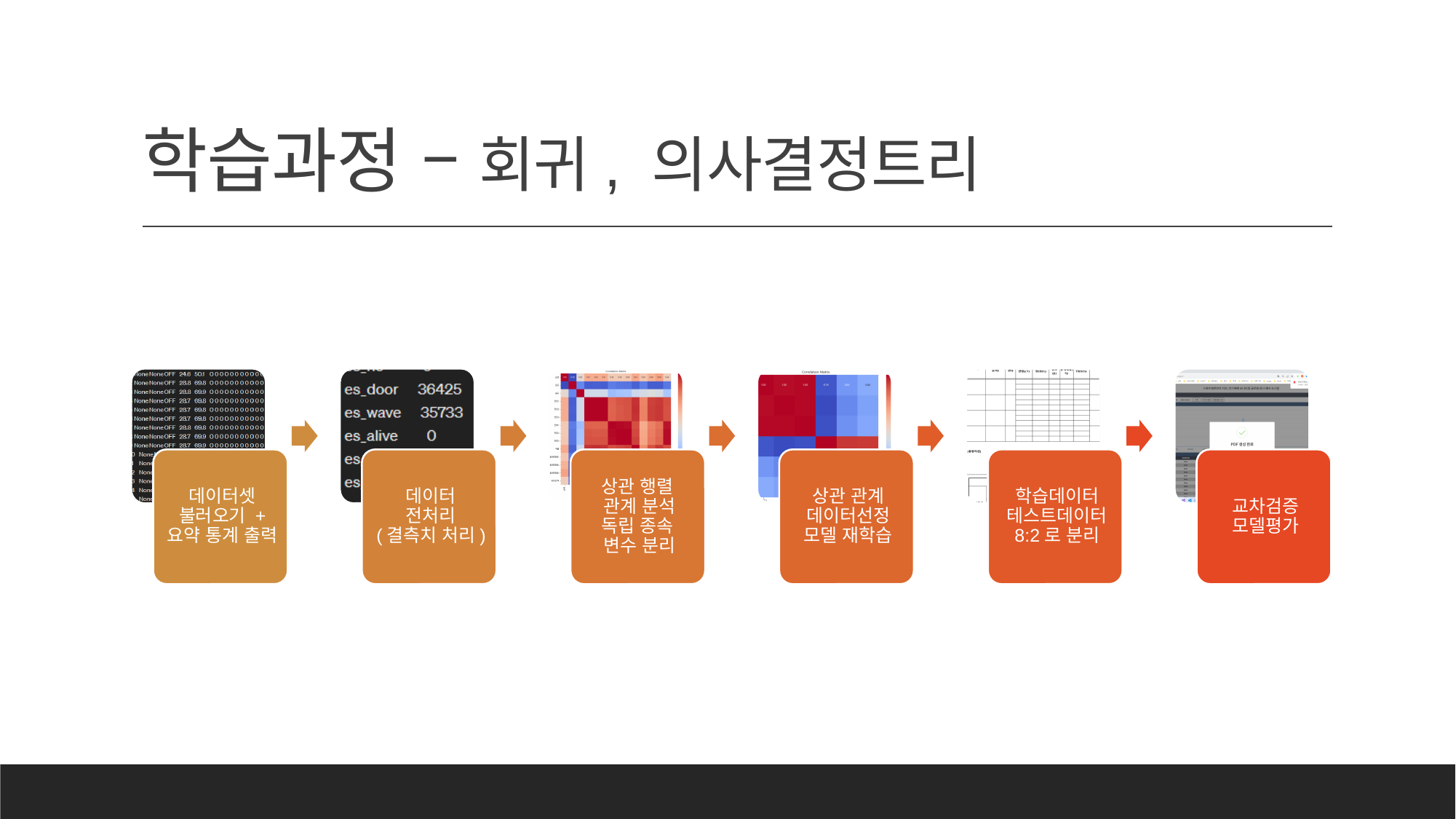

# 학습과정 – 회귀, 의사결정트리
데이터셋
불러오기 +
요약 통계 출력

데이터
전처리
(결측치 처리)

상관 행렬
관계 분석
독립 종속
변수 분리

상관 관계
데이터선정
모델 재학습

학습데이터
테스트데이터
8:2로 분리

교차검증
모델평가